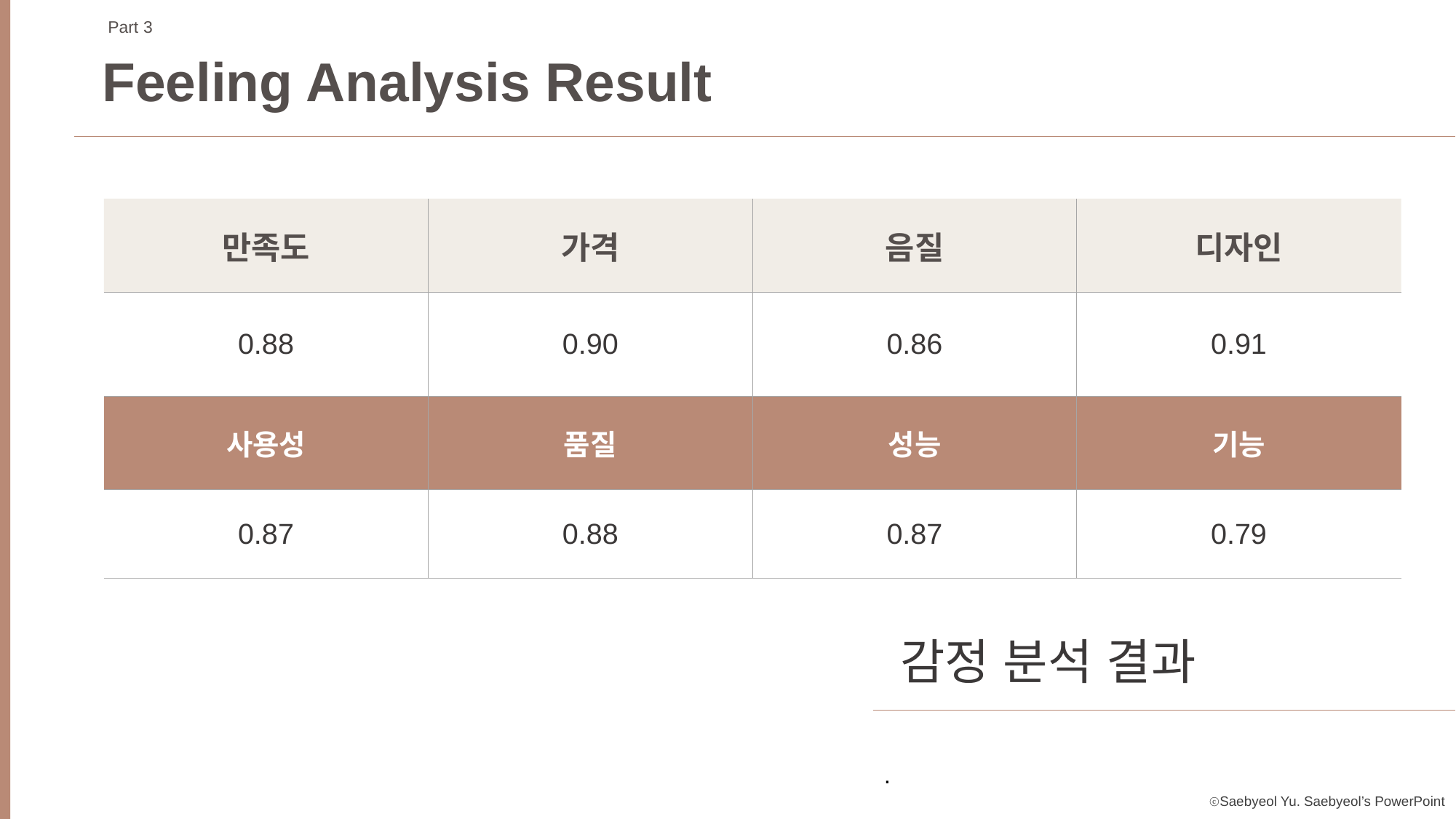

Part 3
Feeling Analysis Result
| 만족도 | 가격 | 음질 | 디자인 |
| --- | --- | --- | --- |
| 0.88 | 0.90 | 0.86 | 0.91 |
| 사용성 | 품질 | 성능 | 기능 |
| 0.87 | 0.88 | 0.87 | 0.79 |
감정 분석 결과
.